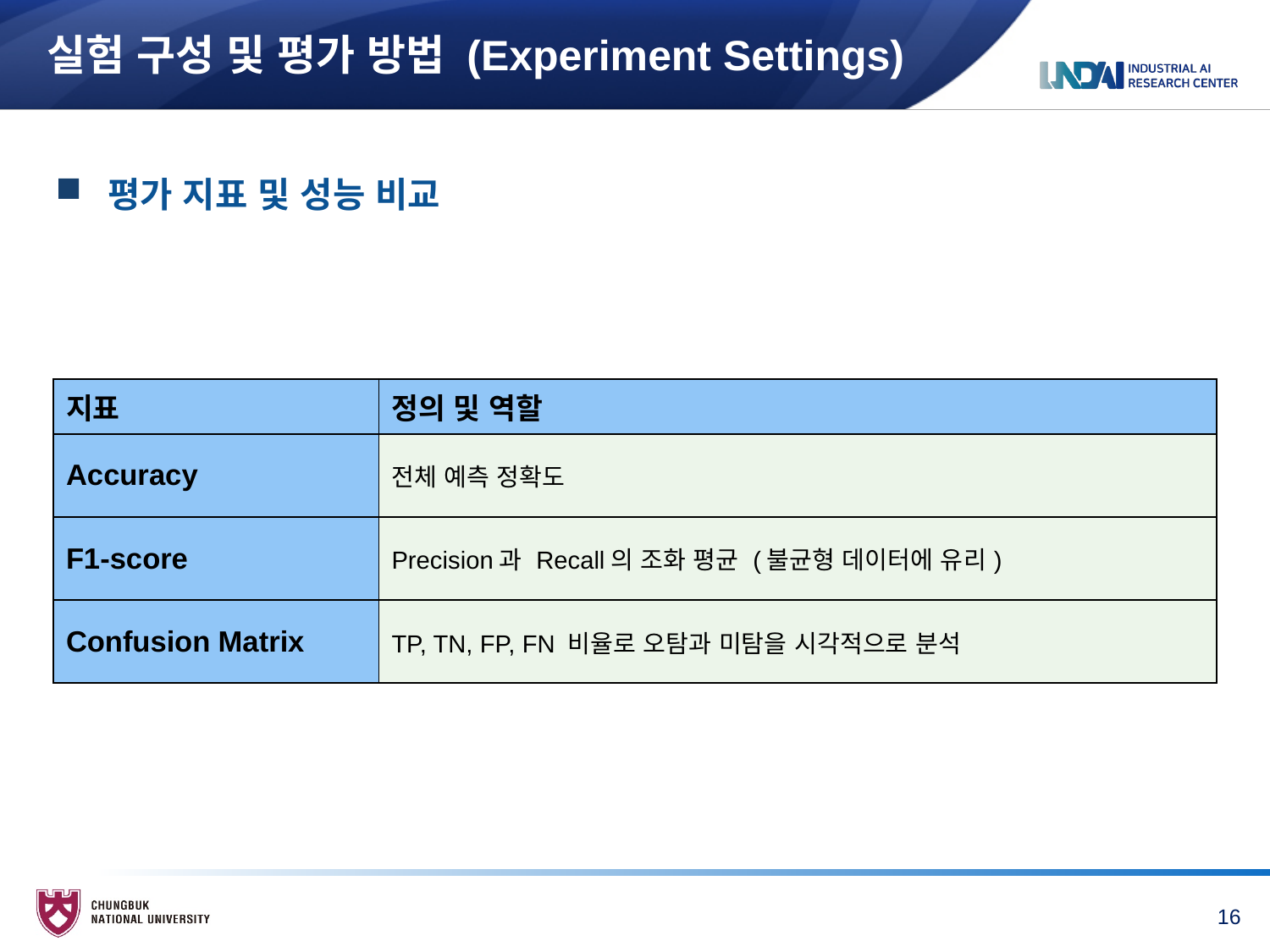

# 실험 구성 및 평가 방법 (Experiment Settings)
 평가 지표 및 성능 비교
| 지표 | 정의 및 역할 |
| --- | --- |
| Accuracy | 전체 예측 정확도 |
| F1-score | Precision과 Recall의 조화 평균 (불균형 데이터에 유리) |
| Confusion Matrix | TP, TN, FP, FN 비율로 오탐과 미탐을 시각적으로 분석 |